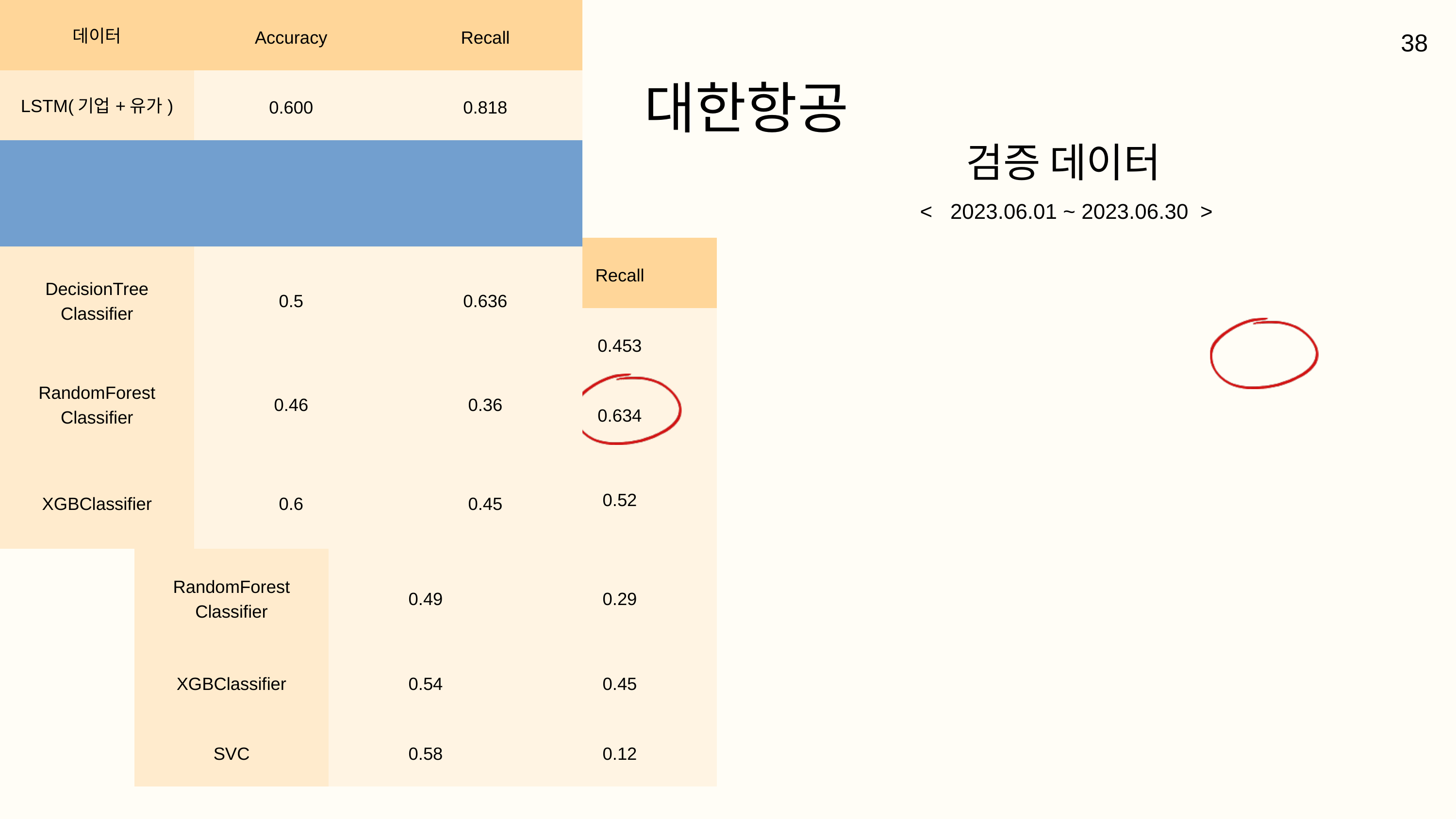

38
6
모델평가

대한항공
학습 데이터
검증 데이터
 <   2022.01.01 ~ 2023.05.31  >
 <   2023.06.01 ~ 2023.06.30  >
| 데이터 | Accuracy | Recall |
| --- | --- | --- |
| LSTM(기업) LSTM(기업+유가) | 0.533 | 0.453 |
| LSTM(기업) LSTM(기업+유가) | 0.546 | 0.634 |
| DecisionTree Classifier | 0.55 | 0.52 |
| RandomForest Classifier | 0.49 | 0.29 |
| XGBClassifier | 0.54 | 0.45 |
| SVC | 0.58 | 0.12 |
| 데이터 | Accuracy | Recall |
| --- | --- | --- |
| LSTM(기업+유가) | 0.600 | 0.818 |
| LSTM(기업+유가) | 0.600 | 0.818 |
| DecisionTree Classifier | 0.5 | 0.636 |
| RandomForest Classifier | 0.46 | 0.36 |
| XGBClassifier | 0.6 | 0.45 |
| SVC | 0.63 | 0.09 |